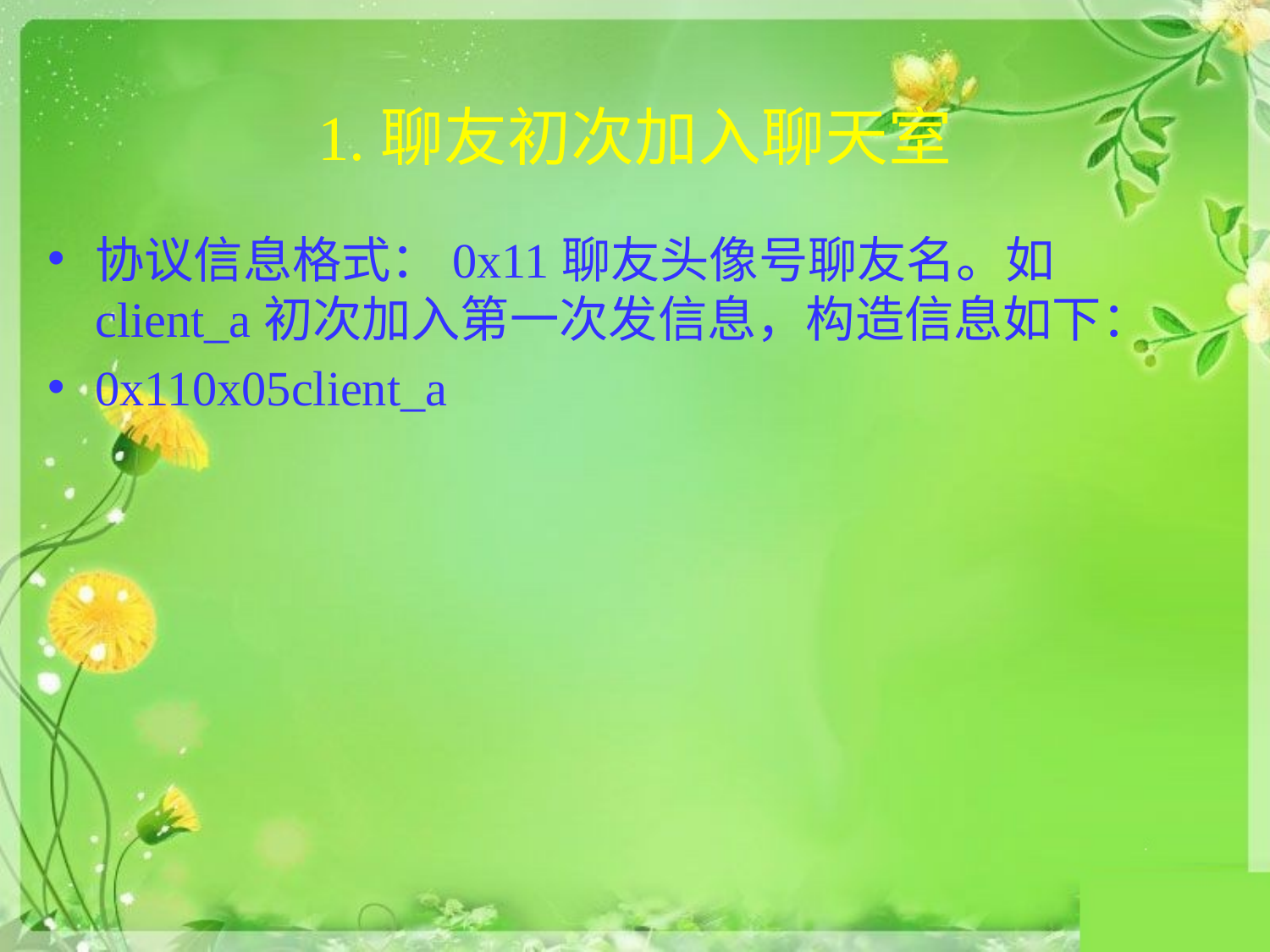

# 1.聊友初次加入聊天室
协议信息格式：0x11聊友头像号聊友名。如client_a初次加入第一次发信息，构造信息如下：
0x110x05client_a